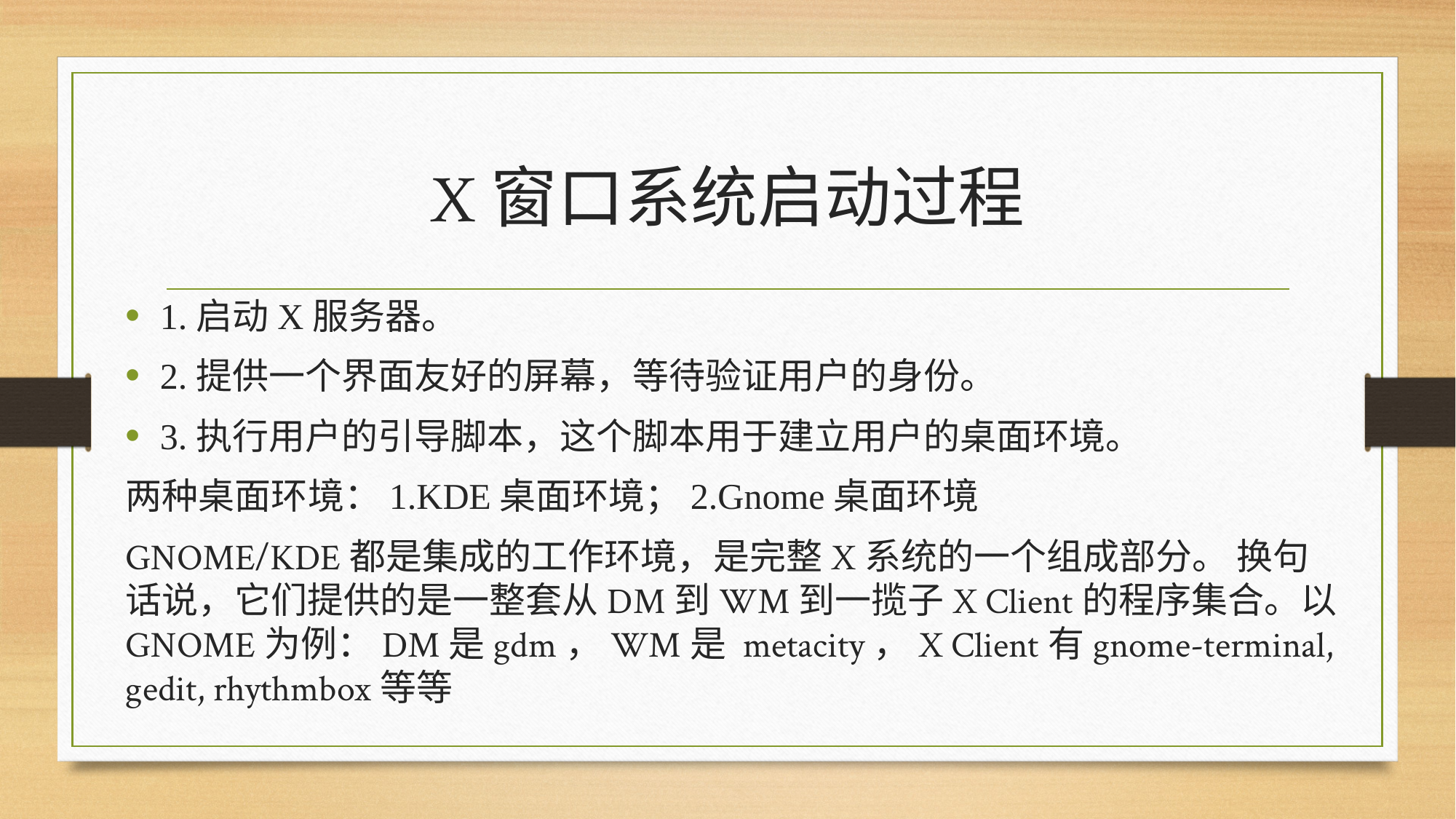

# X窗口系统启动过程
1.启动X服务器。
2.提供一个界面友好的屏幕，等待验证用户的身份。
3.执行用户的引导脚本，这个脚本用于建立用户的桌面环境。
两种桌面环境：1.KDE桌面环境；2.Gnome桌面环境
GNOME/KDE都是集成的工作环境，是完整X系统的一个组成部分。 换句话说，它们提供的是一整套从DM到WM到一揽子X Client的程序集合。以GNOME为例：DM是gdm，WM是 metacity，X Client有gnome-terminal, gedit, rhythmbox等等